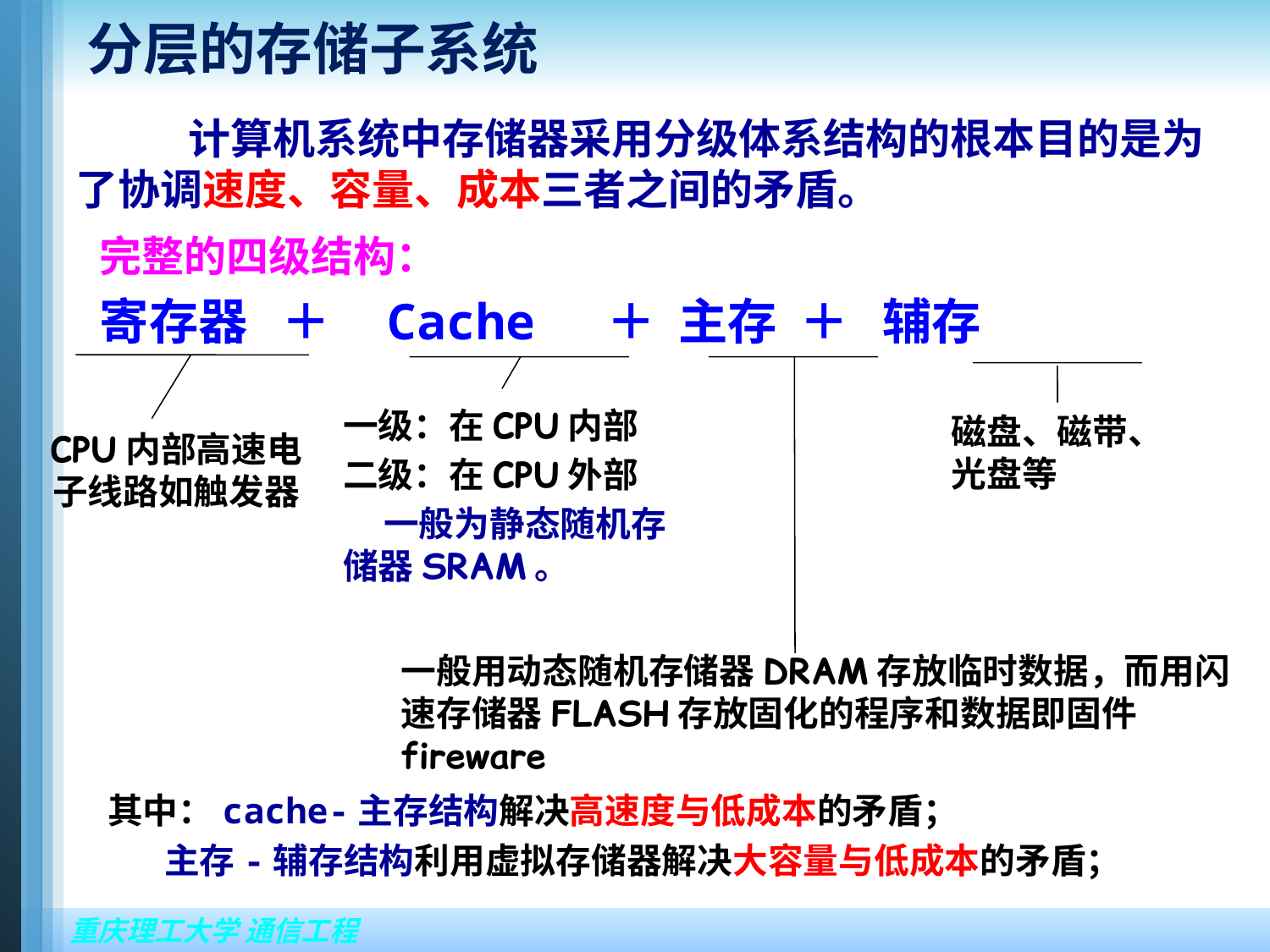

分层的存储子系统
计算机系统中存储器采用分级体系结构的根本目的是为了协调速度、容量、成本三者之间的矛盾。
完整的四级结构：
寄存器   ＋    Cache  ＋  主存  ＋   辅存

CPU内部高速电子线路如触发器

一级：在CPU内部
二级：在CPU外部
    一般为静态随机存储器SRAM。

一般用动态随机存储器DRAM存放临时数据，而用闪速存储器FLASH存放固化的程序和数据即固件fireware

磁盘、磁带、光盘等
其中：cache-主存结构解决高速度与低成本的矛盾；
      主存-辅存结构利用虚拟存储器解决大容量与低成本的矛盾；